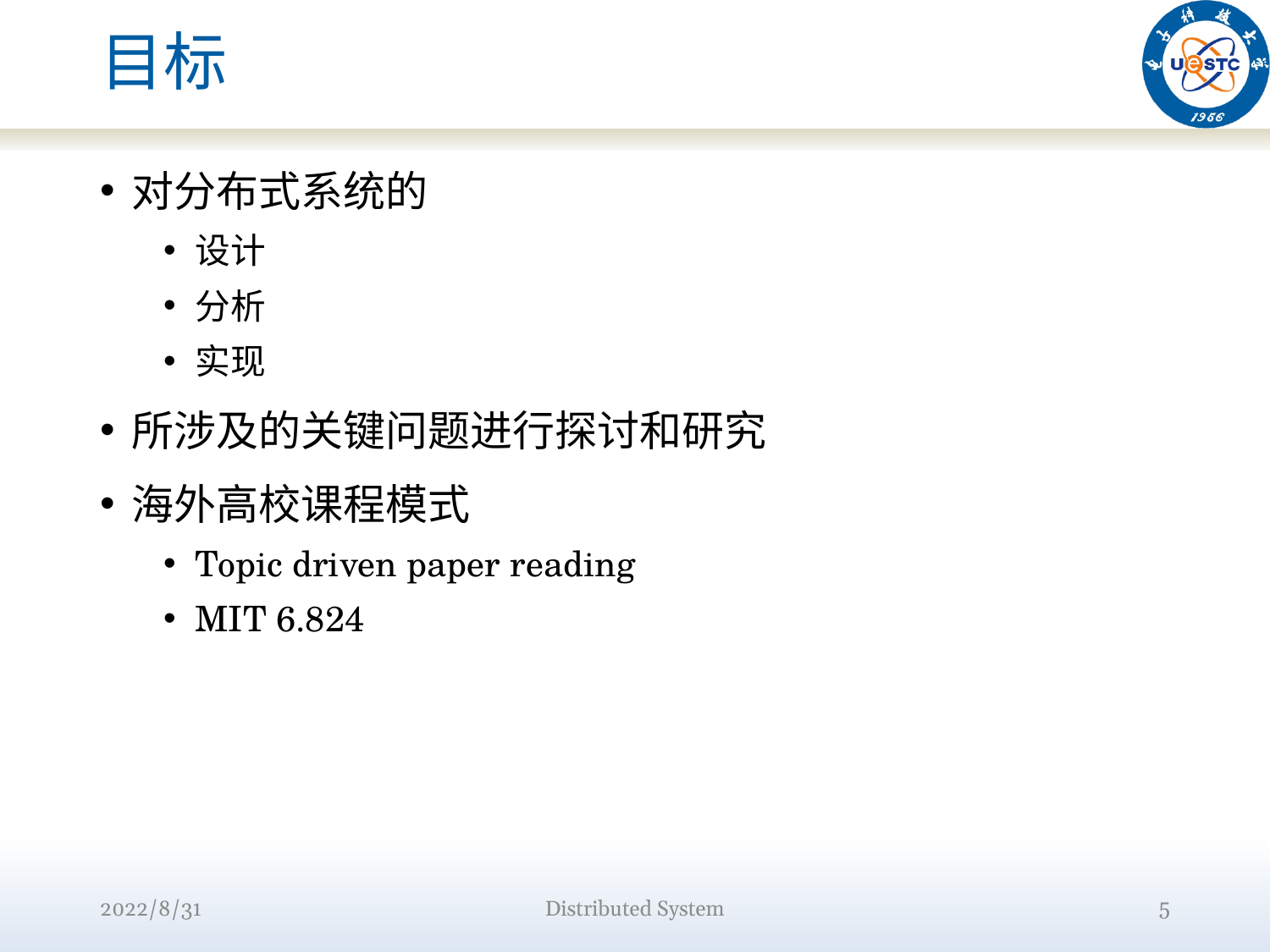

# 目标
对分布式系统的
设计
分析
实现
所涉及的关键问题进行探讨和研究
海外高校课程模式
Topic driven paper reading
MIT 6.824
2022/8/31
Distributed System
5